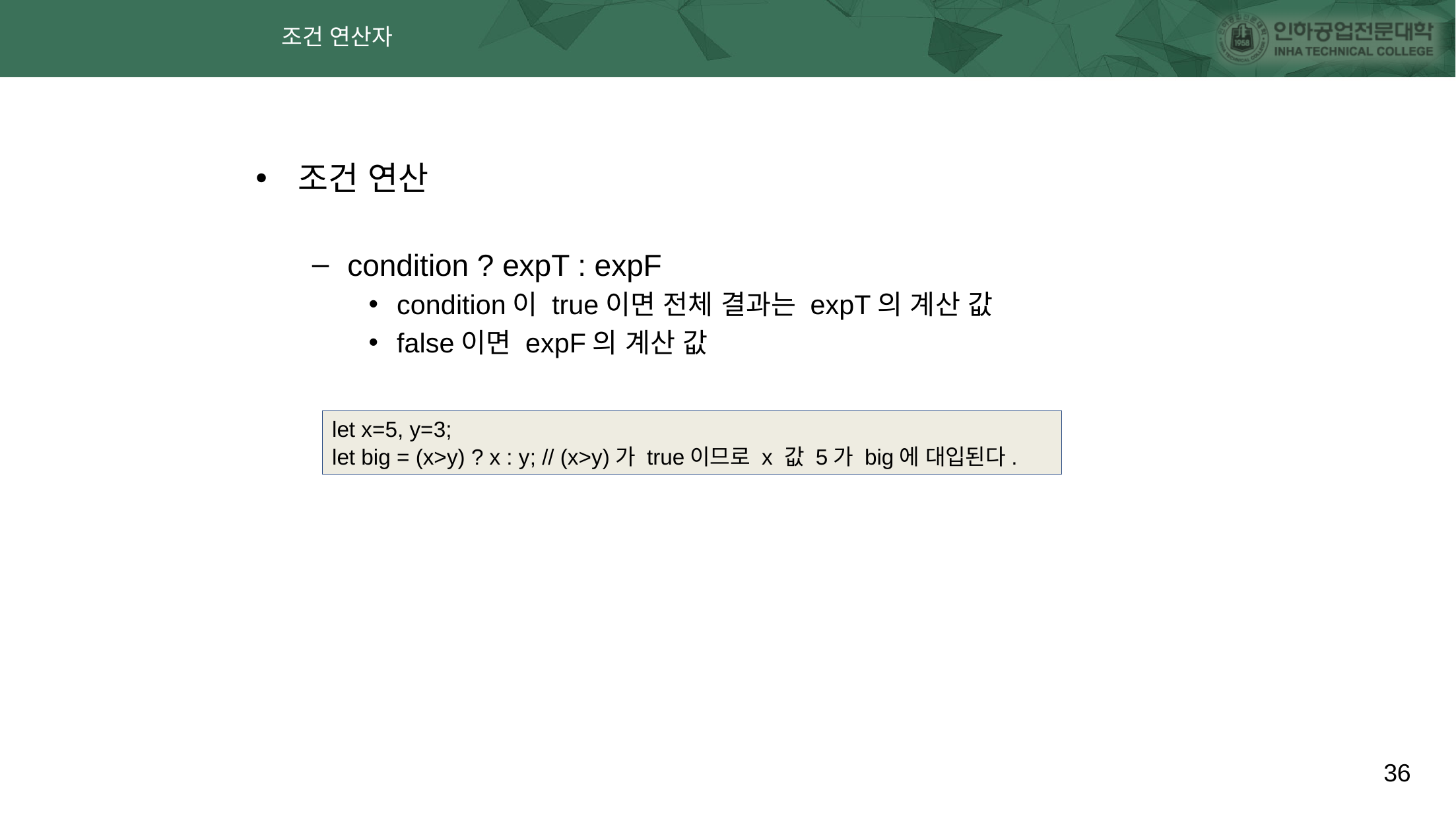

36
# 조건 연산자
조건 연산

condition ? expT : expF
condition이 true이면 전체 결과는 expT의 계산 값
false이면 expF의 계산 값

let x=5, y=3;
let big = (x>y) ? x : y; // (x>y)가 true이므로 x 값 5가 big에 대입된다.